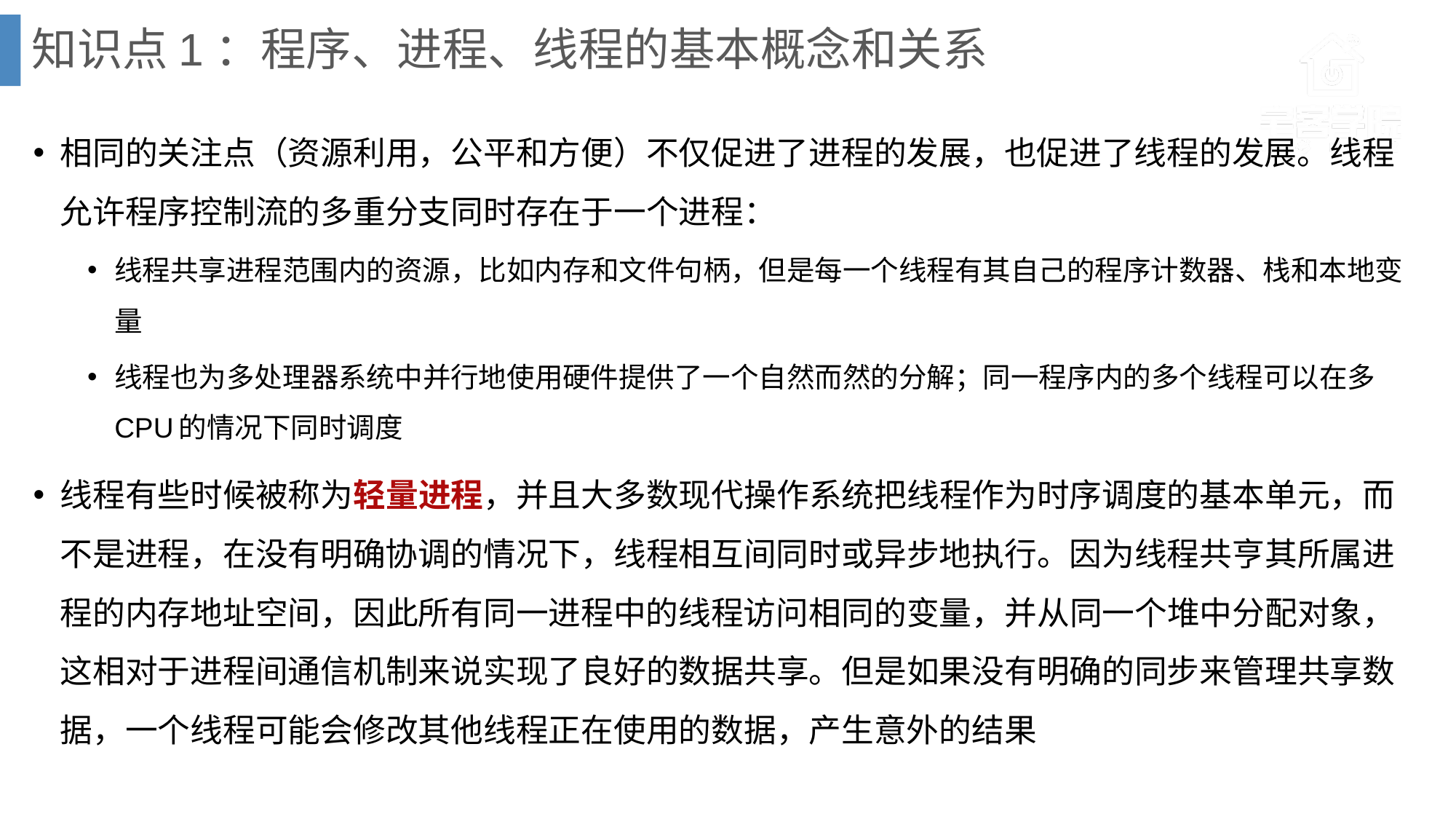

# 知识点1：程序、进程、线程的基本概念和关系
相同的关注点（资源利用，公平和方便）不仅促进了进程的发展，也促进了线程的发展。线程允许程序控制流的多重分支同时存在于一个进程：
线程共享进程范围内的资源，比如内存和文件句柄，但是每一个线程有其自己的程序计数器、栈和本地变量
线程也为多处理器系统中并行地使用硬件提供了一个自然而然的分解；同一程序内的多个线程可以在多CPU的情况下同时调度
线程有些时候被称为轻量进程，并且大多数现代操作系统把线程作为时序调度的基本单元，而不是进程，在没有明确协调的情况下，线程相互间同时或异步地执行。因为线程共亨其所属进程的内存地址空间，因此所有同一进程中的线程访问相同的变量，并从同一个堆中分配对象，这相对于进程间通信机制来说实现了良好的数据共享。但是如果没有明确的同步来管理共享数据，一个线程可能会修改其他线程正在使用的数据，产生意外的结果